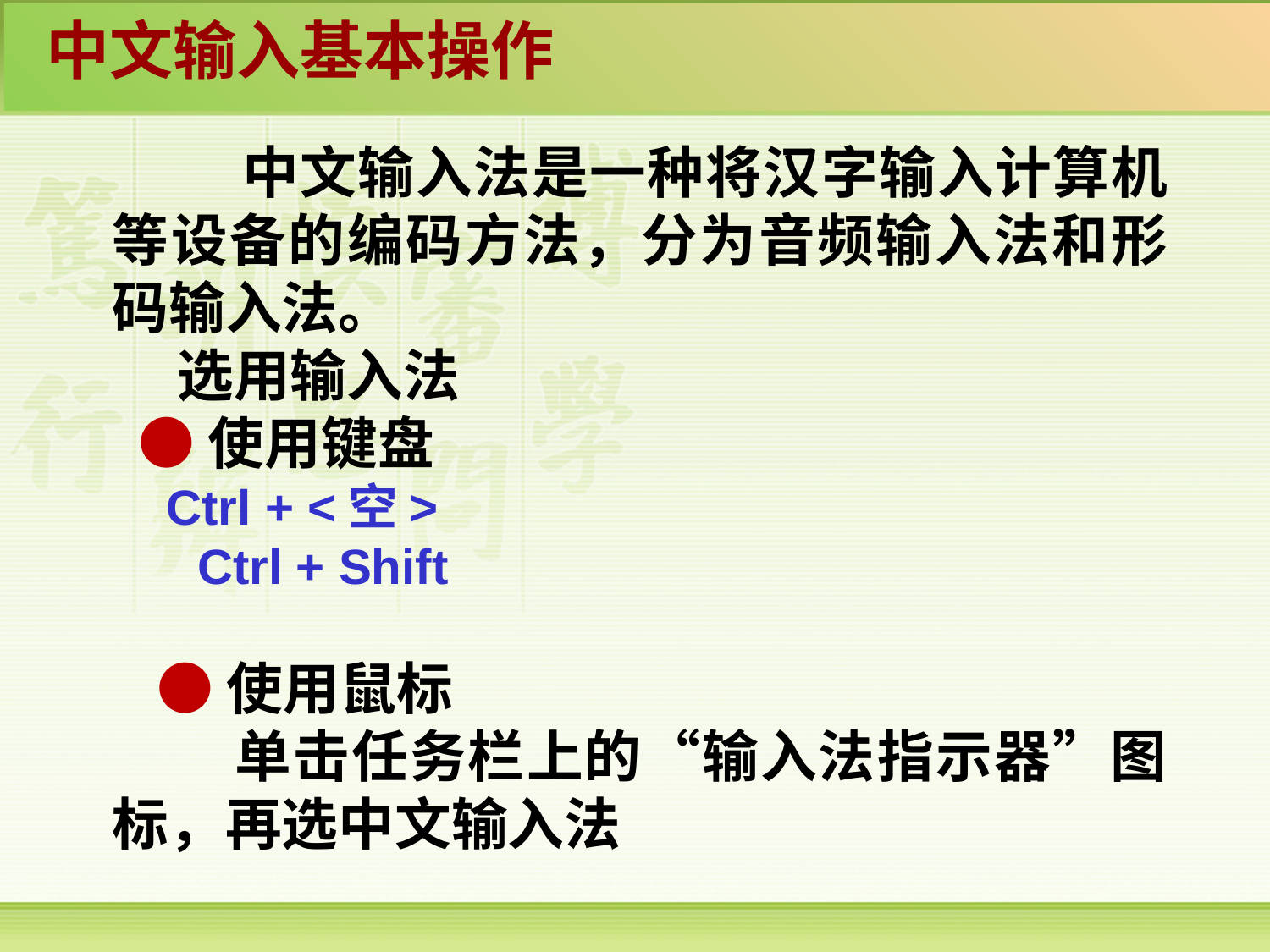

中文输入基本操作
        中文输入法是一种将汉字输入计算机等设备的编码方法，分为音频输入法和形码输入法。
    选用输入法
  ●使用键盘
     Ctrl + <空>
    Ctrl + Shift

     ●使用鼠标
       单击任务栏上的“输入法指示器”图标，再选中文输入法

20